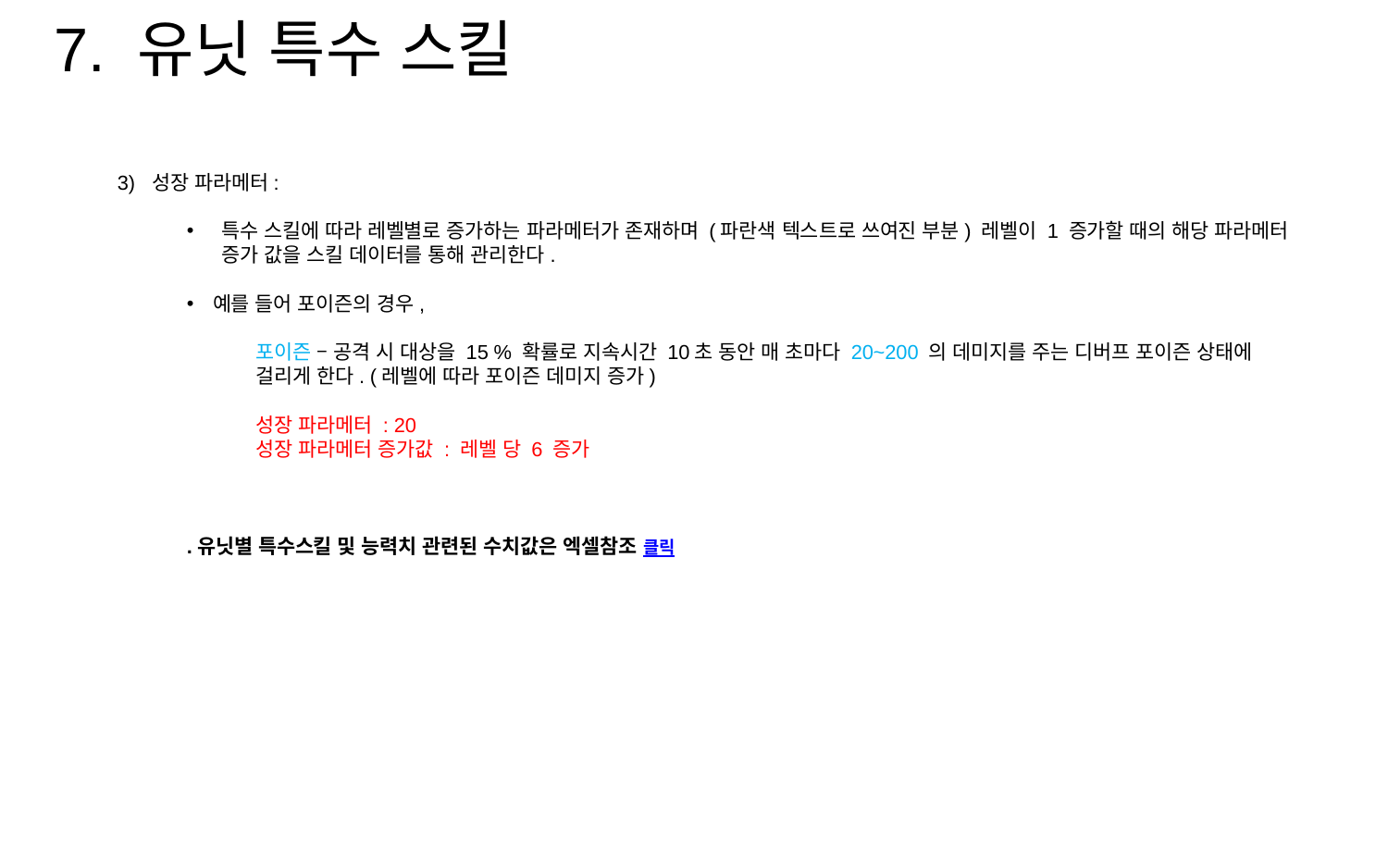

7. 유닛 특수 스킬

성장 파라메터:

특수 스킬에 따라 레벨별로 증가하는 파라메터가 존재하며 (파란색 텍스트로 쓰여진 부분) 레벨이 1 증가할 때의 해당 파라메터 증가 값을 스킬 데이터를 통해 관리한다.

예를 들어 포이즌의 경우,

포이즌 – 공격 시 대상을 15 % 확률로 지속시간 10초 동안 매 초마다 20~200 의 데미지를 주는 디버프 포이즌 상태에 걸리게 한다. (레벨에 따라 포이즌 데미지 증가)
성장 파라메터 : 20
성장 파라메터 증가값 : 레벨 당 6 증가

.유닛별 특수스킬 및 능력치 관련된 수치값은 엑셀참조 클릭